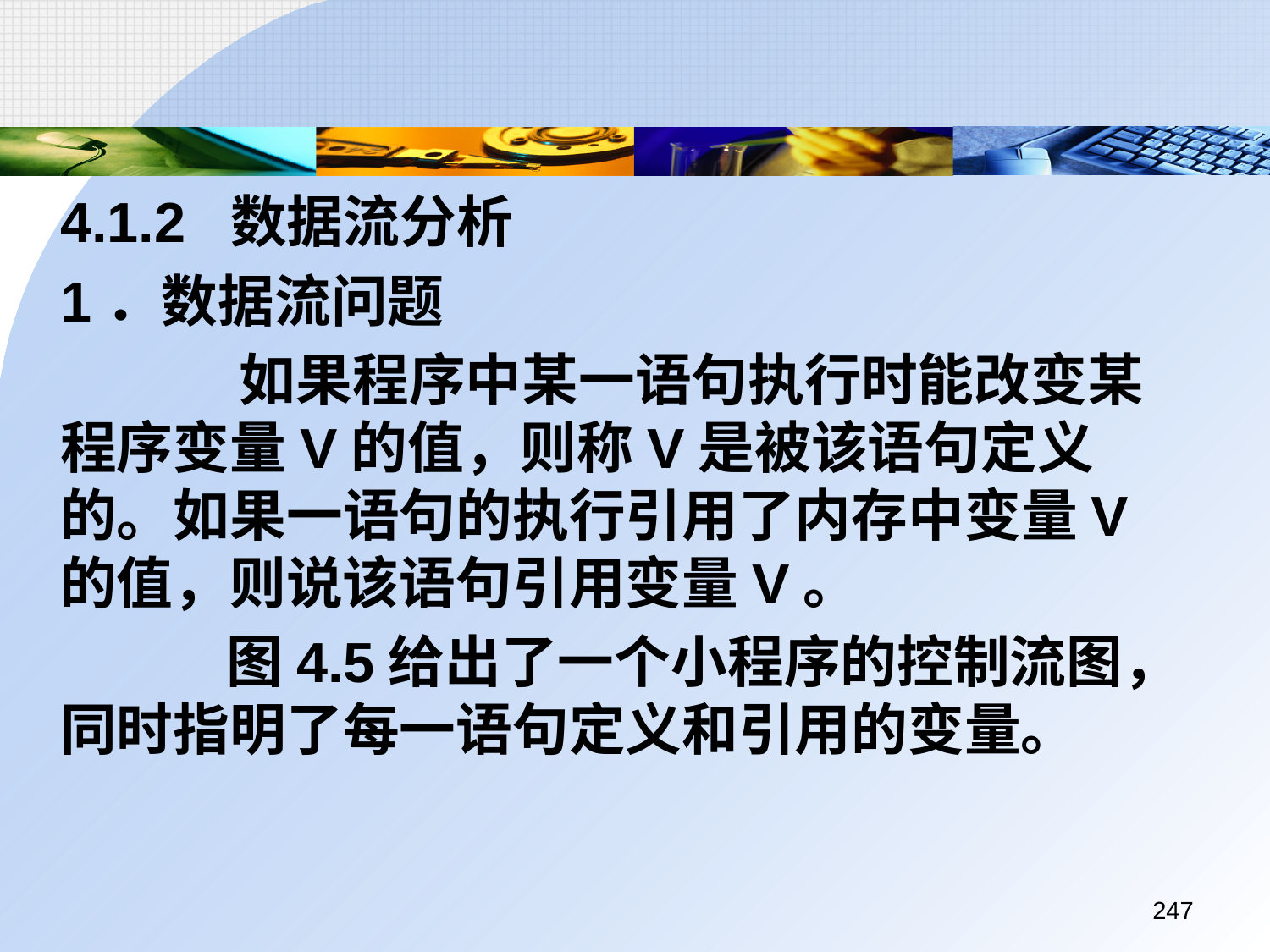

4.1.2  数据流分析
	1．数据流问题
		   如果程序中某一语句执行时能改变某程序变量V的值，则称V是被该语句定义的。如果一语句的执行引用了内存中变量V的值，则说该语句引用变量V。
		  图4.5给出了一个小程序的控制流图，同时指明了每一语句定义和引用的变量。

247